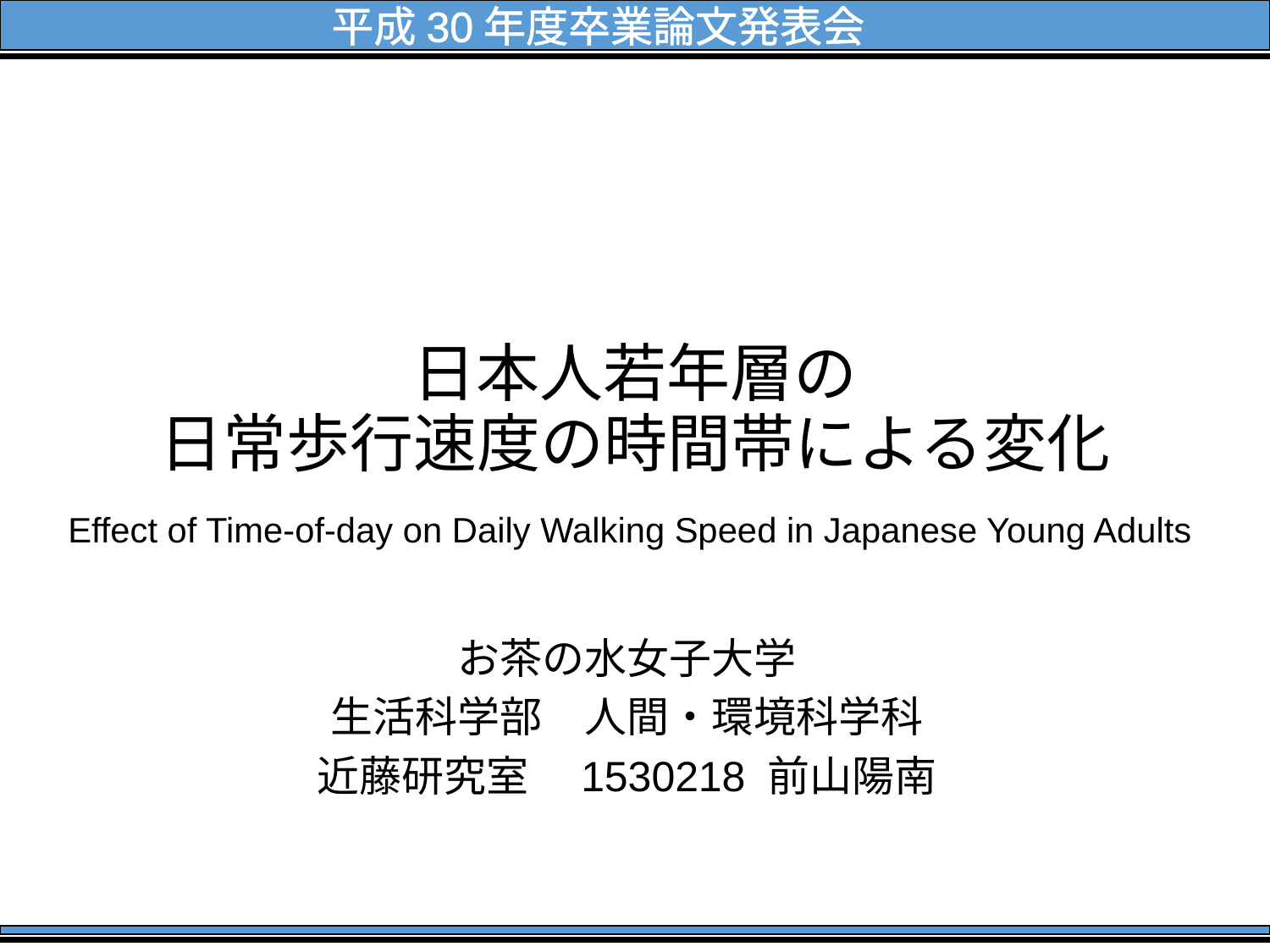

平成30年度卒業論文発表会
# 日本人若年層の 日常歩行速度の時間帯による変化 Effect of Time-of-day on Daily Walking Speed in Japanese Young Adults
お茶の水女子大学
生活科学部　人間・環境科学科
近藤研究室　1530218 前山陽南